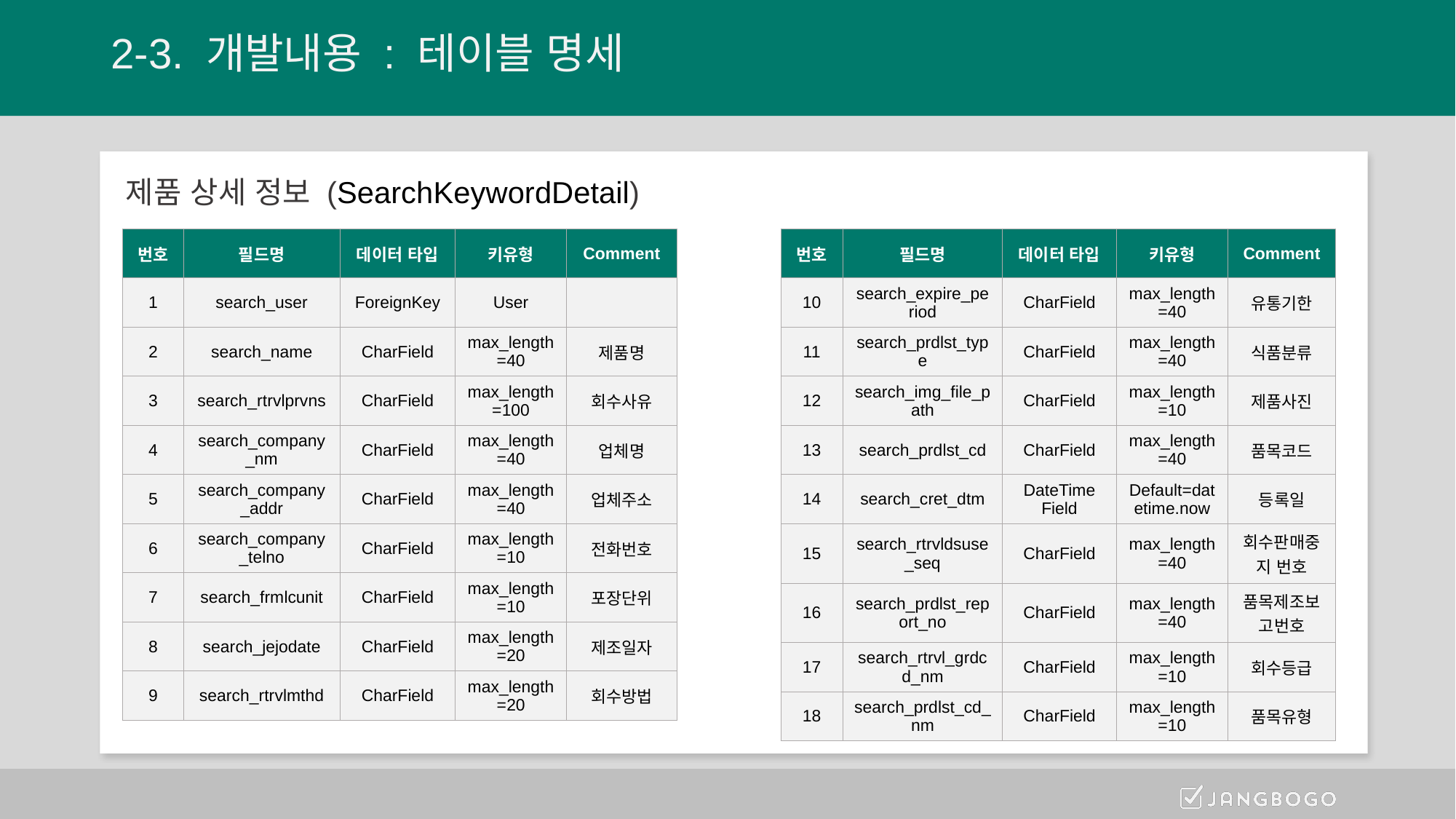

# 2-3. 개발내용 : 테이블 명세
제품 상세 정보 (SearchKeywordDetail)
| 번호 | 필드명 | 데이터 타입 | 키유형 | Comment |
| --- | --- | --- | --- | --- |
| 1 | search\_user | ForeignKey | User |  |
| 2 | search\_name | CharField | max\_length=40 | 제품명 |
| 3 | search\_rtrvlprvns | CharField | max\_length=100 | 회수사유 |
| 4 | search\_company\_nm | CharField | max\_length=40 | 업체명 |
| 5 | search\_company\_addr | CharField | max\_length=40 | 업체주소 |
| 6 | search\_company\_telno | CharField | max\_length=10 | 전화번호 |
| 7 | search\_frmlcunit | CharField | max\_length=10 | 포장단위 |
| 8 | search\_jejodate | CharField | max\_length=20 | 제조일자 |
| 9 | search\_rtrvlmthd | CharField | max\_length=20 | 회수방법 |
| 번호 | 필드명 | 데이터 타입 | 키유형 | Comment |
| --- | --- | --- | --- | --- |
| 10 | search\_expire\_period | CharField | max\_length=40 | 유통기한 |
| 11 | search\_prdlst\_type | CharField | max\_length=40 | 식품분류 |
| 12 | search\_img\_file\_path | CharField | max\_length=10 | 제품사진 |
| 13 | search\_prdlst\_cd | CharField | max\_length=40 | 품목코드 |
| 14 | search\_cret\_dtm | DateTime Field | Default=datetime.now | 등록일 |
| 15 | search\_rtrvldsuse\_seq | CharField | max\_length=40 | 회수판매중지 번호 |
| 16 | search\_prdlst\_report\_no | CharField | max\_length=40 | 품목제조보고번호 |
| 17 | search\_rtrvl\_grdcd\_nm | CharField | max\_length=10 | 회수등급 |
| 18 | search\_prdlst\_cd\_nm | CharField | max\_length=10 | 품목유형 |